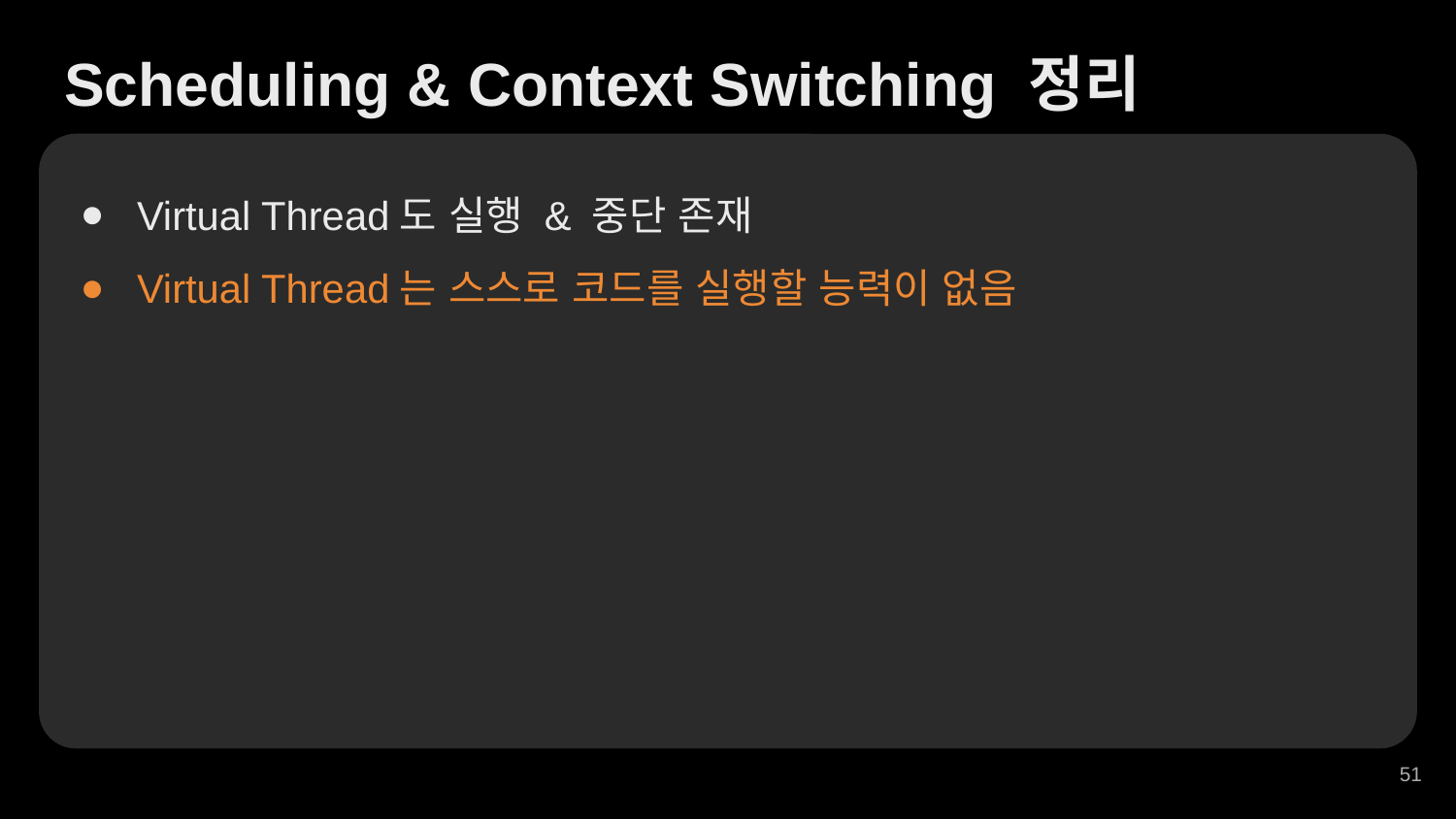

Scheduling & Context Switching 정리

Virtual Thread도 실행 & 중단 존재
Virtual Thread는 스스로 코드를 실행할 능력이 없음

51